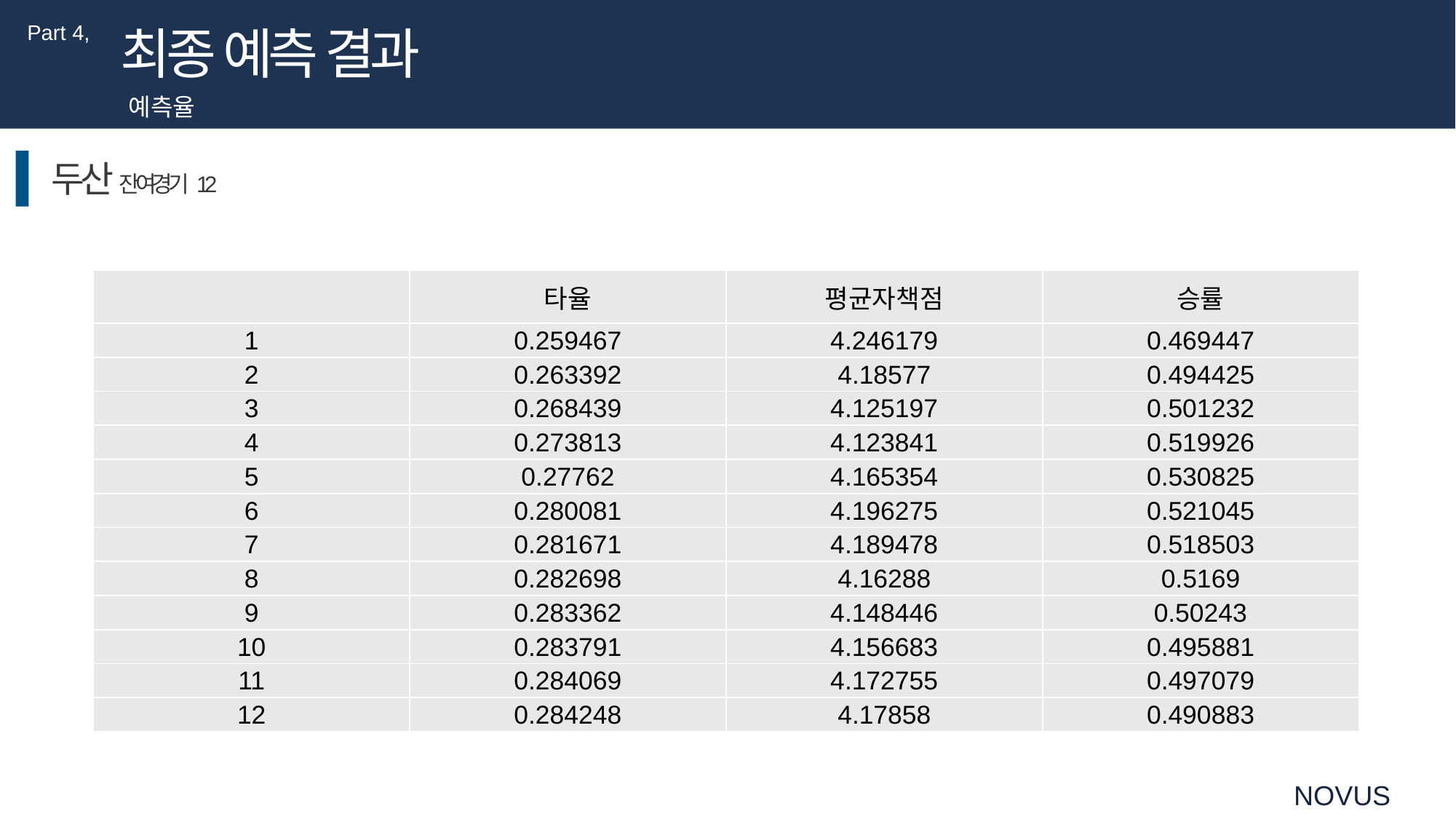

Part 4,
최종 예측 결과
예측율

두산 잔여경기 12
|  | 타율 | 평균자책점 | 승률 |
| --- | --- | --- | --- |
| 1 | 0.259467 | 4.246179 | 0.469447 |
| 2 | 0.263392 | 4.18577 | 0.494425 |
| 3 | 0.268439 | 4.125197 | 0.501232 |
| 4 | 0.273813 | 4.123841 | 0.519926 |
| 5 | 0.27762 | 4.165354 | 0.530825 |
| 6 | 0.280081 | 4.196275 | 0.521045 |
| 7 | 0.281671 | 4.189478 | 0.518503 |
| 8 | 0.282698 | 4.16288 | 0.5169 |
| 9 | 0.283362 | 4.148446 | 0.50243 |
| 10 | 0.283791 | 4.156683 | 0.495881 |
| 11 | 0.284069 | 4.172755 | 0.497079 |
| 12 | 0.284248 | 4.17858 | 0.490883 |
NOVUS